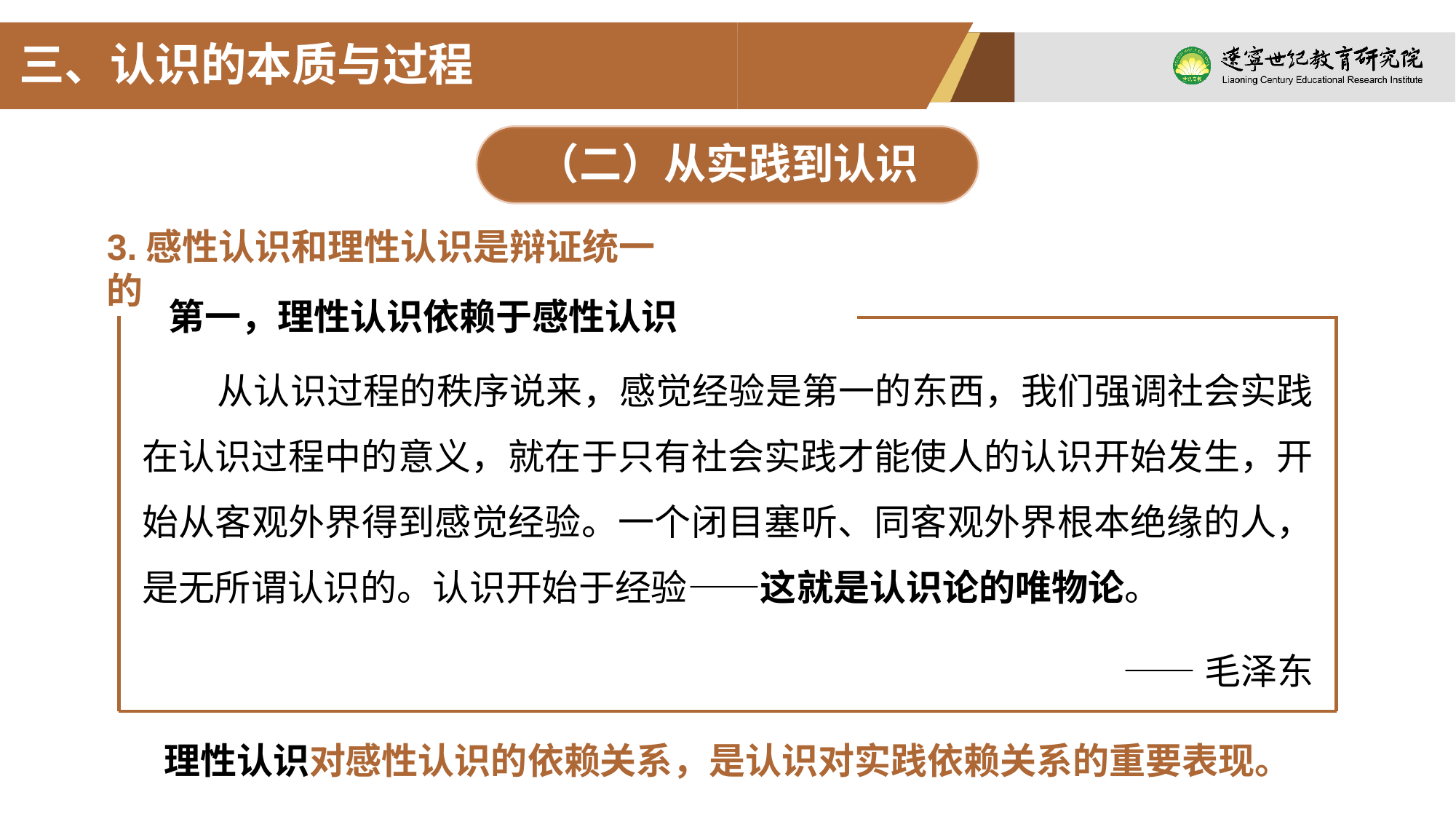

三、认识的本质与过程
（二）从实践到认识
3.感性认识和理性认识是辩证统一的
第一，理性认识依赖于感性认识
从认识过程的秩序说来，感觉经验是第一的东西，我们强调社会实践在认识过程中的意义，就在于只有社会实践才能使人的认识开始发生，开始从客观外界得到感觉经验。一个闭目塞听、同客观外界根本绝缘的人，是无所谓认识的。认识开始于经验——这就是认识论的唯物论。
——毛泽东
理性认识对感性认识的依赖关系，是认识对实践依赖关系的重要表现。